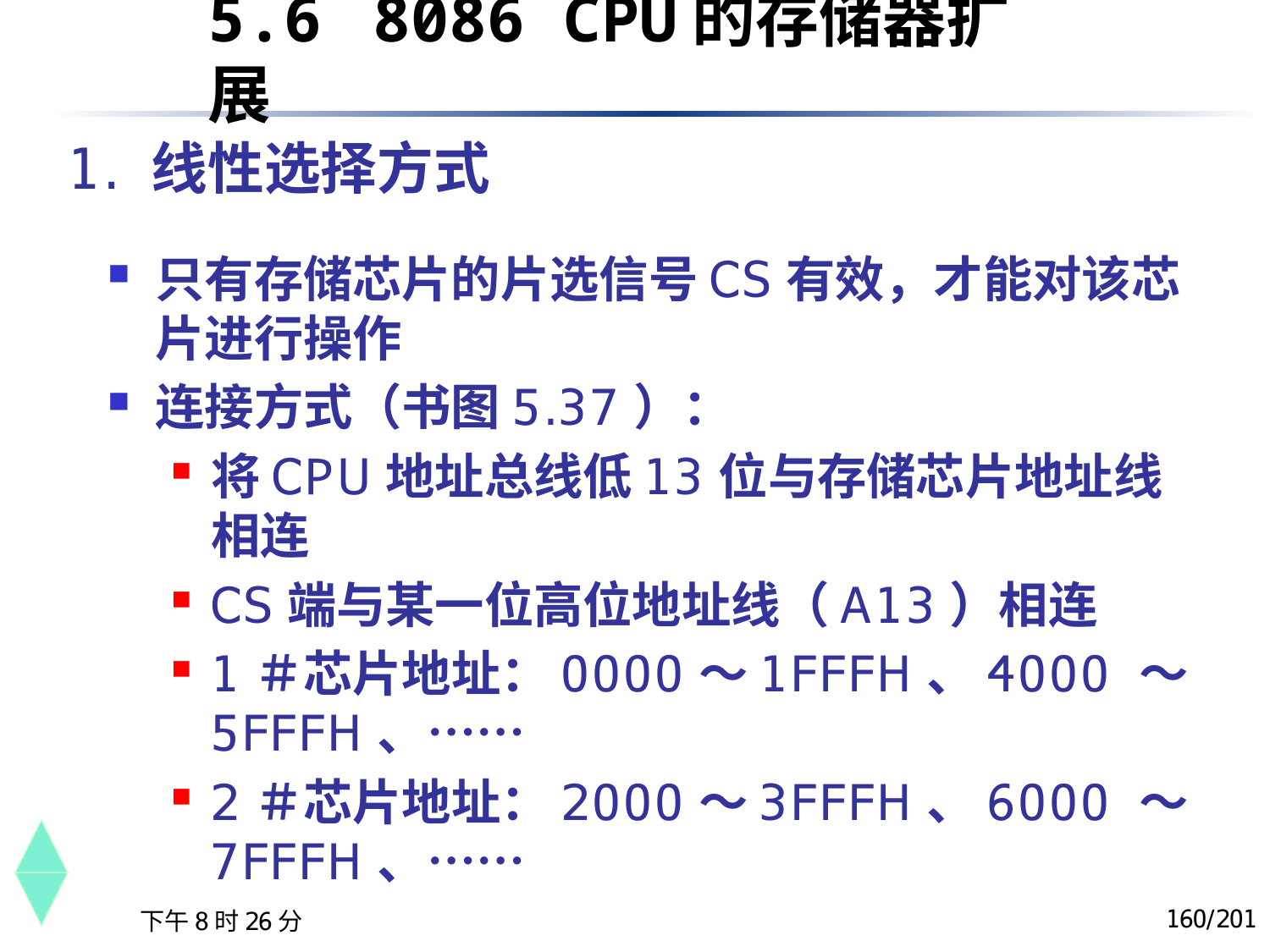

5.6	 8086 CPU的存储器扩展
# 1. 线性选择方式
只有存储芯片的片选信号CS有效，才能对该芯片进行操作
连接方式（书图5.37）：
将CPU地址总线低13位与存储芯片地址线相连
CS端与某一位高位地址线（A13）相连
1＃芯片地址：0000～1FFFH、4000 ～5FFFH、……
2＃芯片地址：2000～3FFFH、6000 ～7FFFH、……
160/201
下午8时26分